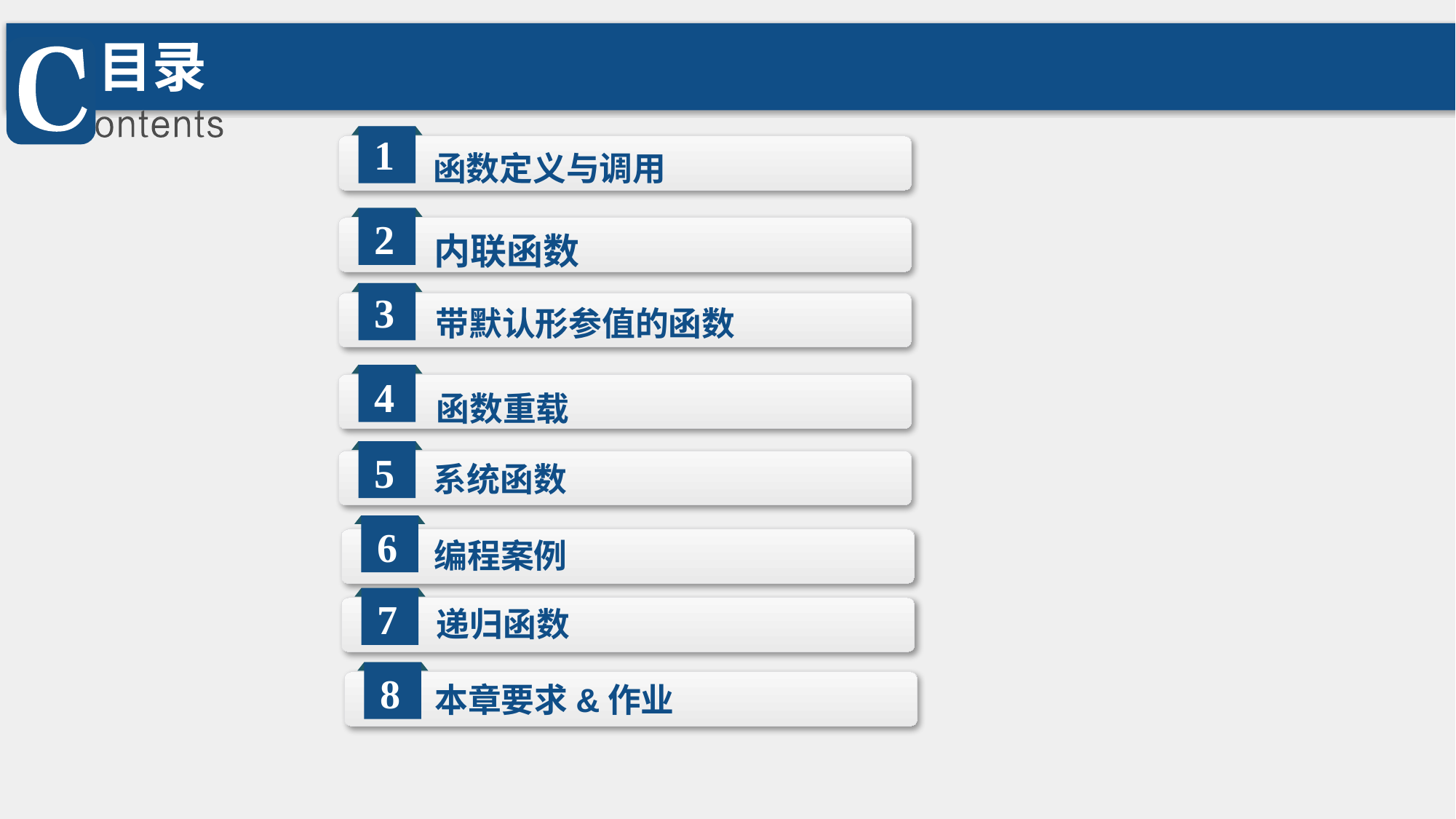

目录

1

函数定义与调用

2

内联函数
3

带默认形参值的函数

4

函数重载

5

系统函数

6

编程案例

7

递归函数

8

本章要求&作业